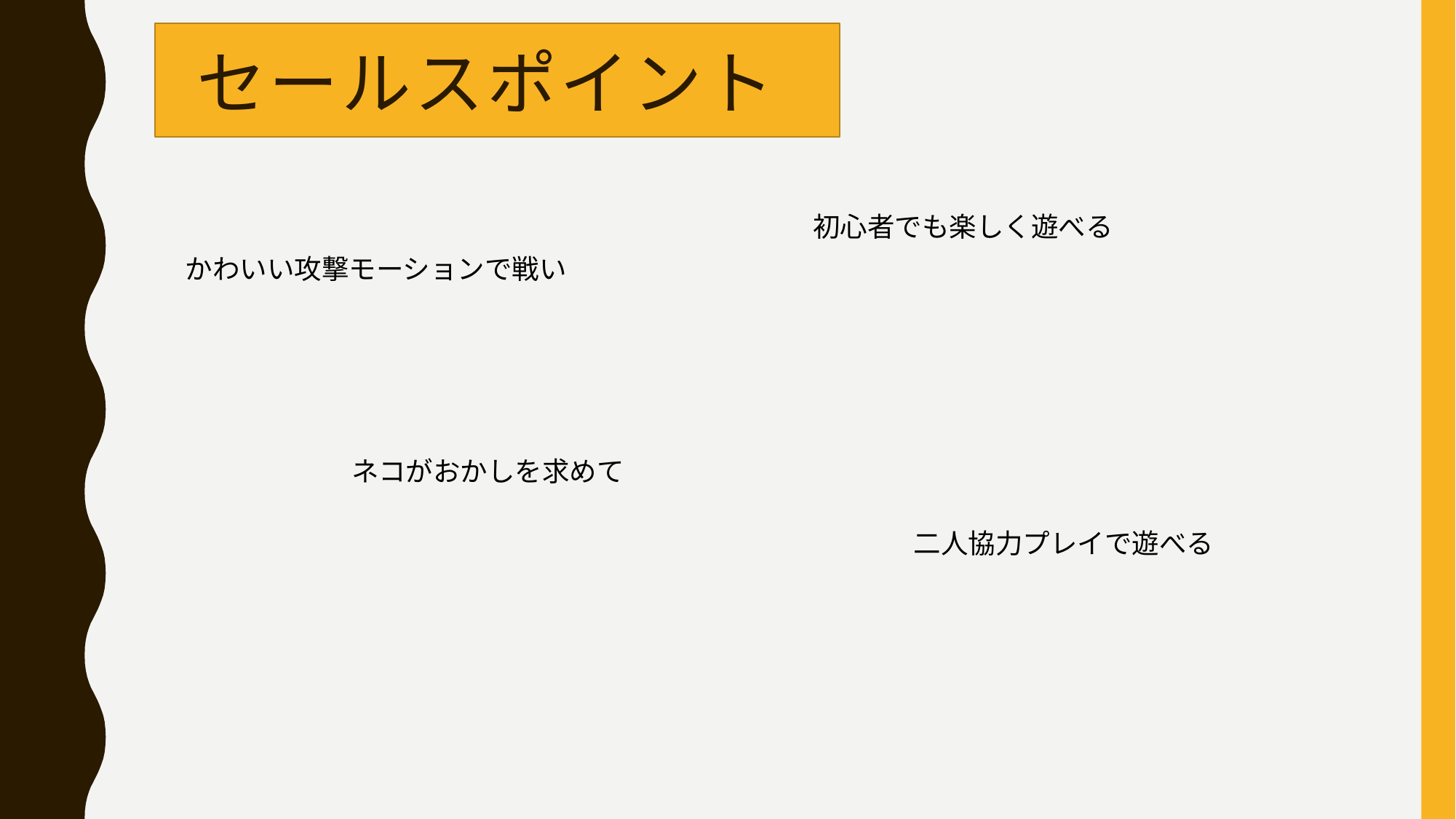

# セールスポイント
初心者でも楽しく遊べる
かわいい攻撃モーションで戦い
ネコがおかしを求めて
二人協力プレイで遊べる